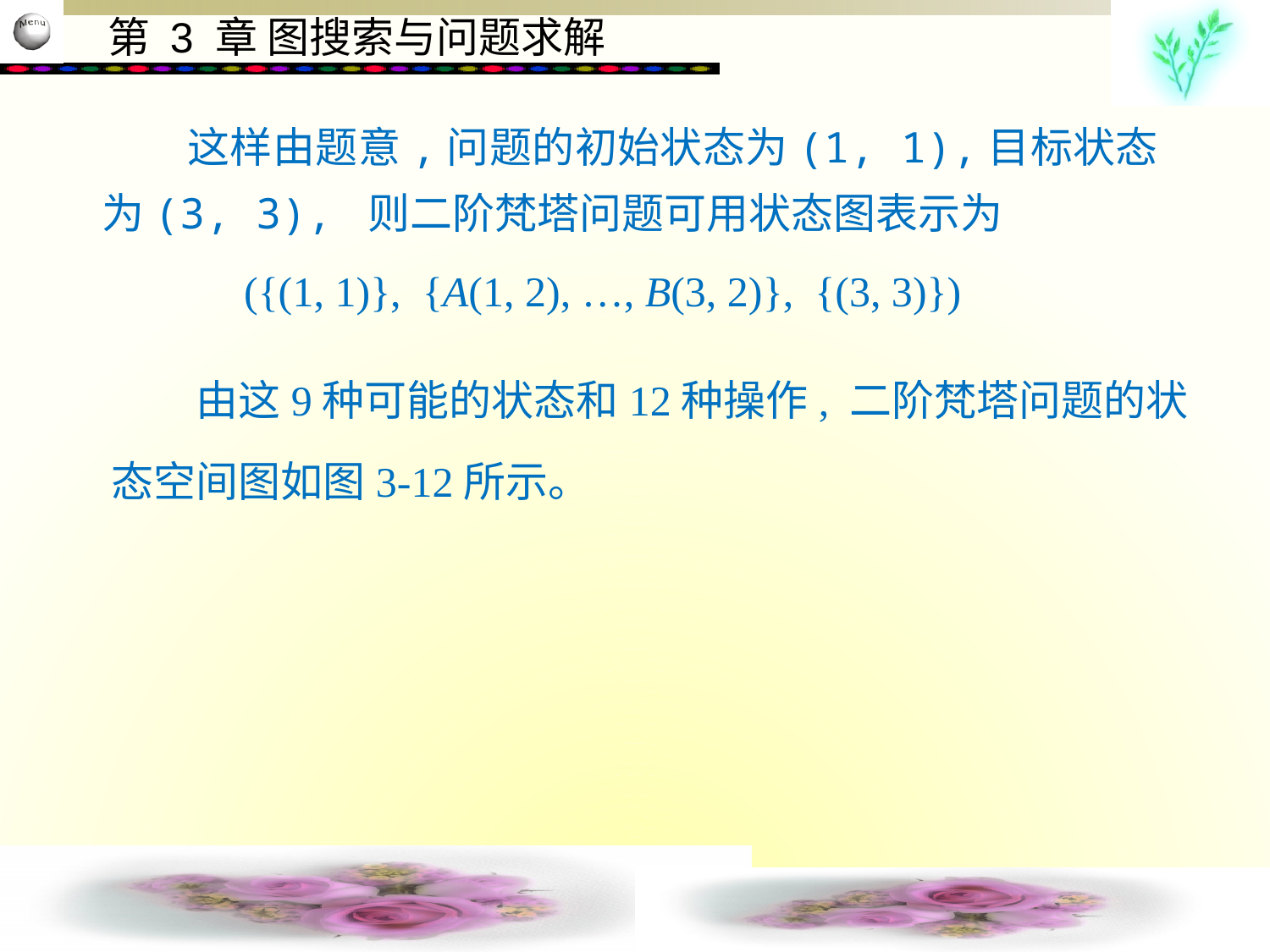

这样由题意,问题的初始状态为(1, 1),目标状态为(3, 3), 则二阶梵塔问题可用状态图表示为
({(1, 1)},  {A(1, 2), …, B(3, 2)},  {(3, 3)})
　　由这9种可能的状态和12种操作, 二阶梵塔问题的状态空间图如图3-12所示。